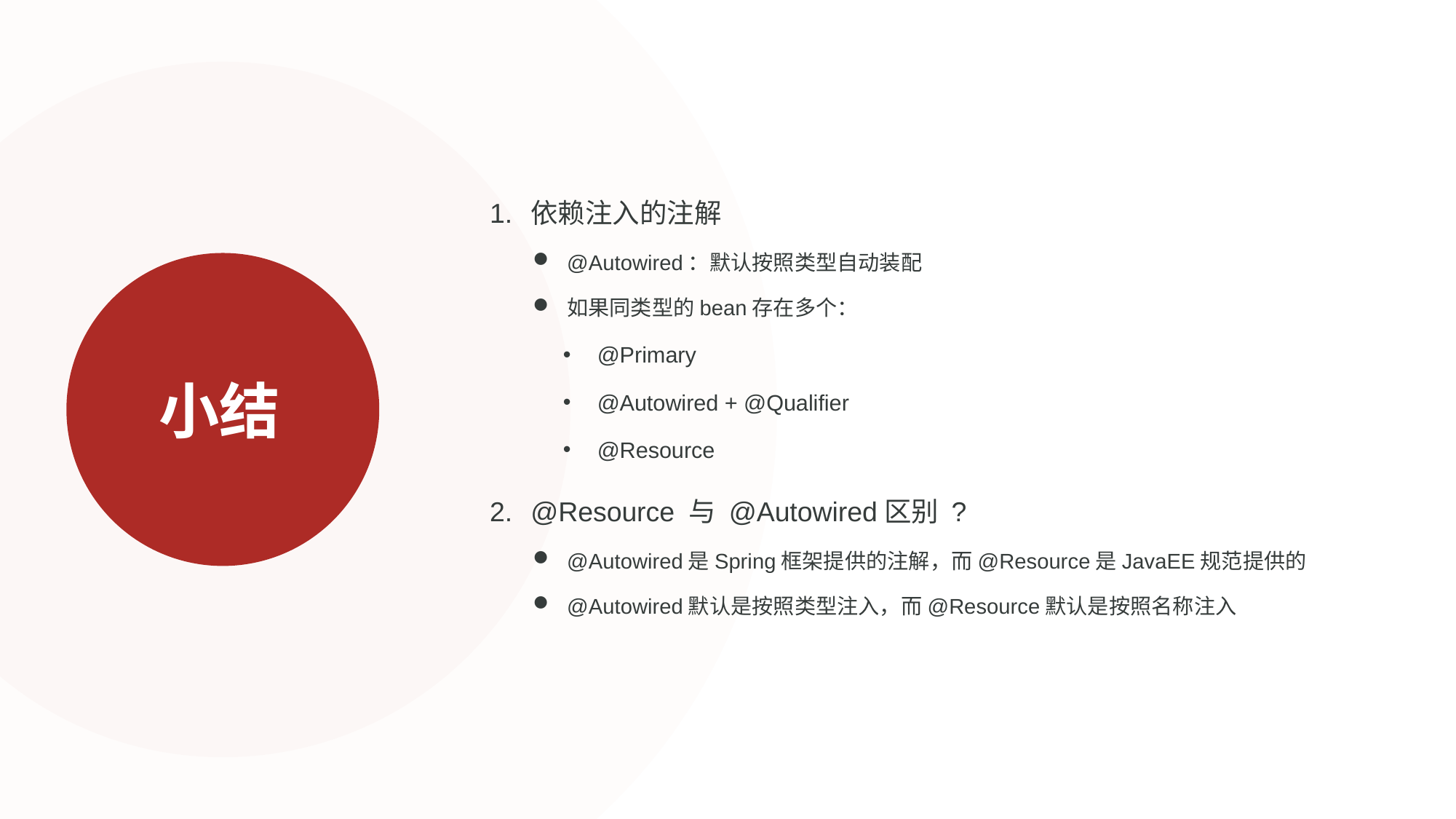

依赖注入的注解
@Autowired：默认按照类型自动装配
如果同类型的bean存在多个：
@Primary
@Autowired + @Qualifier
@Resource
@Resource 与 @Autowired区别 ?
@Autowired是Spring框架提供的注解，而@Resource是JavaEE规范提供的
@Autowired默认是按照类型注入，而@Resource默认是按照名称注入